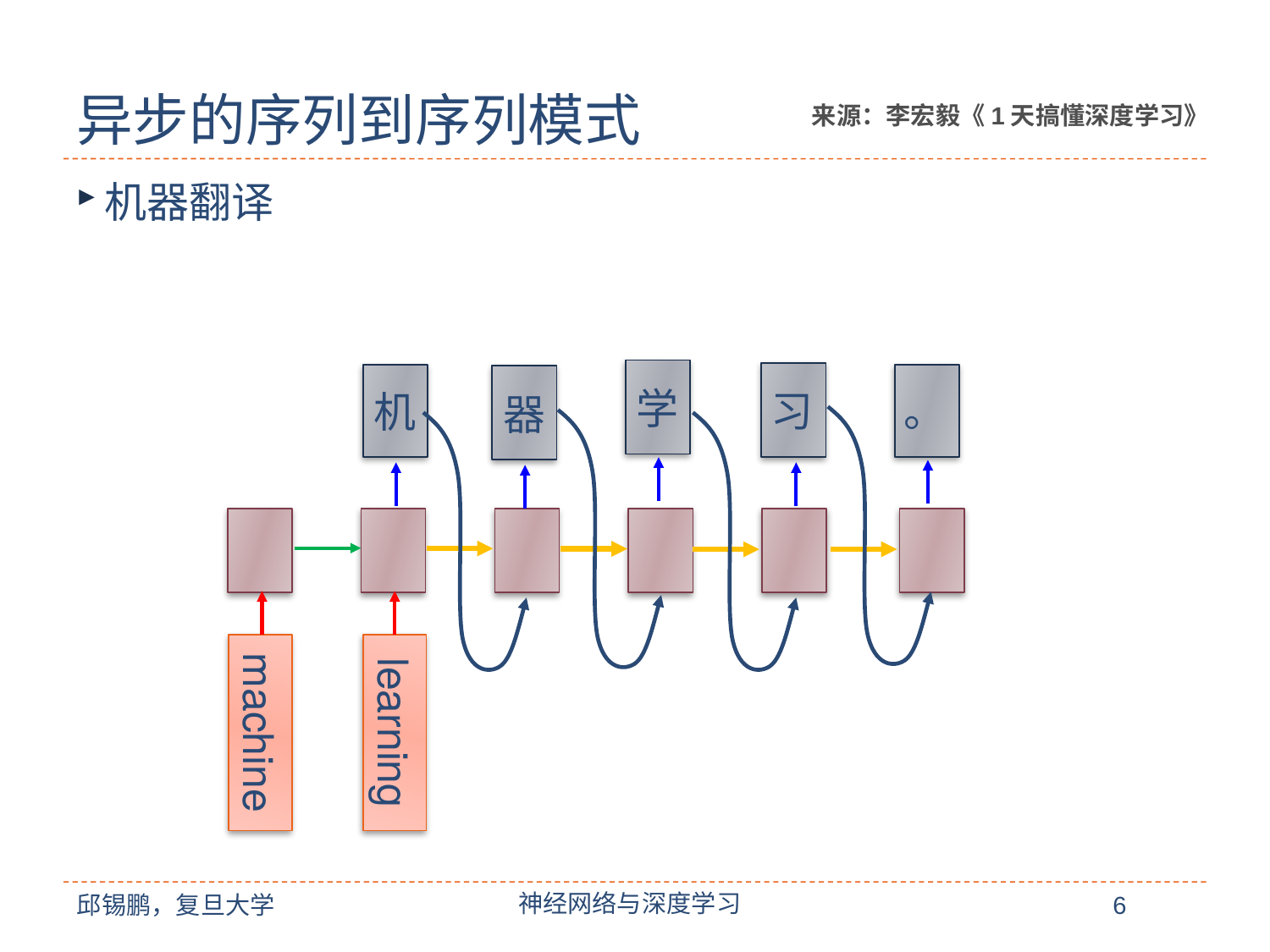

# 异步的序列到序列模式
来源：李宏毅《1天搞懂深度学习》
机器翻译

学

器
习
。
机

learning

machine